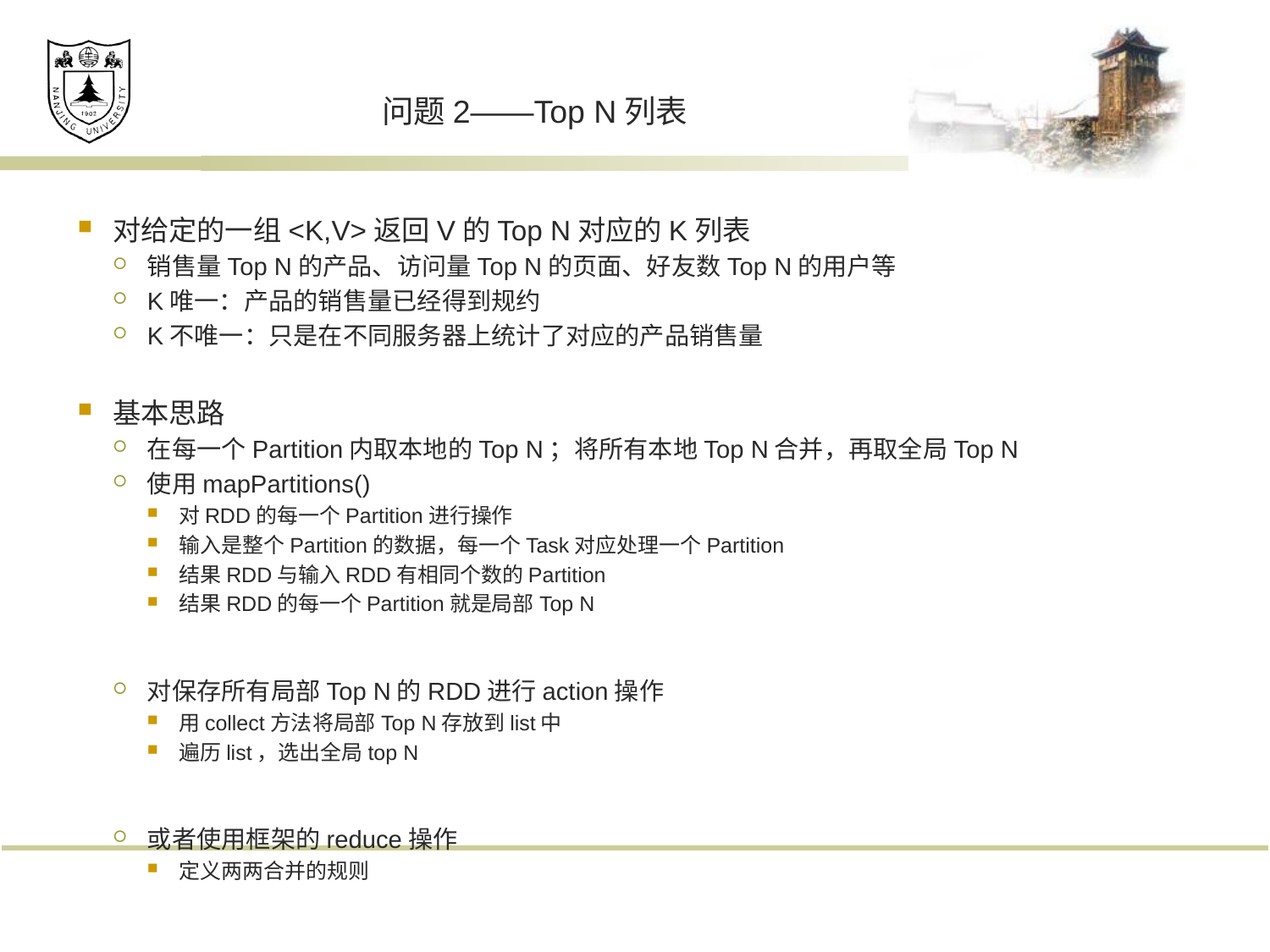

# 问题2——Top N列表
对给定的一组<K,V>返回V的Top N对应的K列表
销售量Top N的产品、访问量Top N的页面、好友数Top N的用户等
K唯一：产品的销售量已经得到规约
K不唯一：只是在不同服务器上统计了对应的产品销售量

基本思路
在每一个Partition内取本地的Top N；将所有本地Top N合并，再取全局Top N
使用mapPartitions()
对RDD的每一个Partition进行操作
输入是整个Partition的数据，每一个Task对应处理一个Partition
结果RDD与输入RDD有相同个数的Partition
结果RDD的每一个Partition就是局部Top N

对保存所有局部Top N的RDD进行action操作
用collect方法将局部Top N存放到list中
遍历list，选出全局top N

或者使用框架的reduce操作
定义两两合并的规则